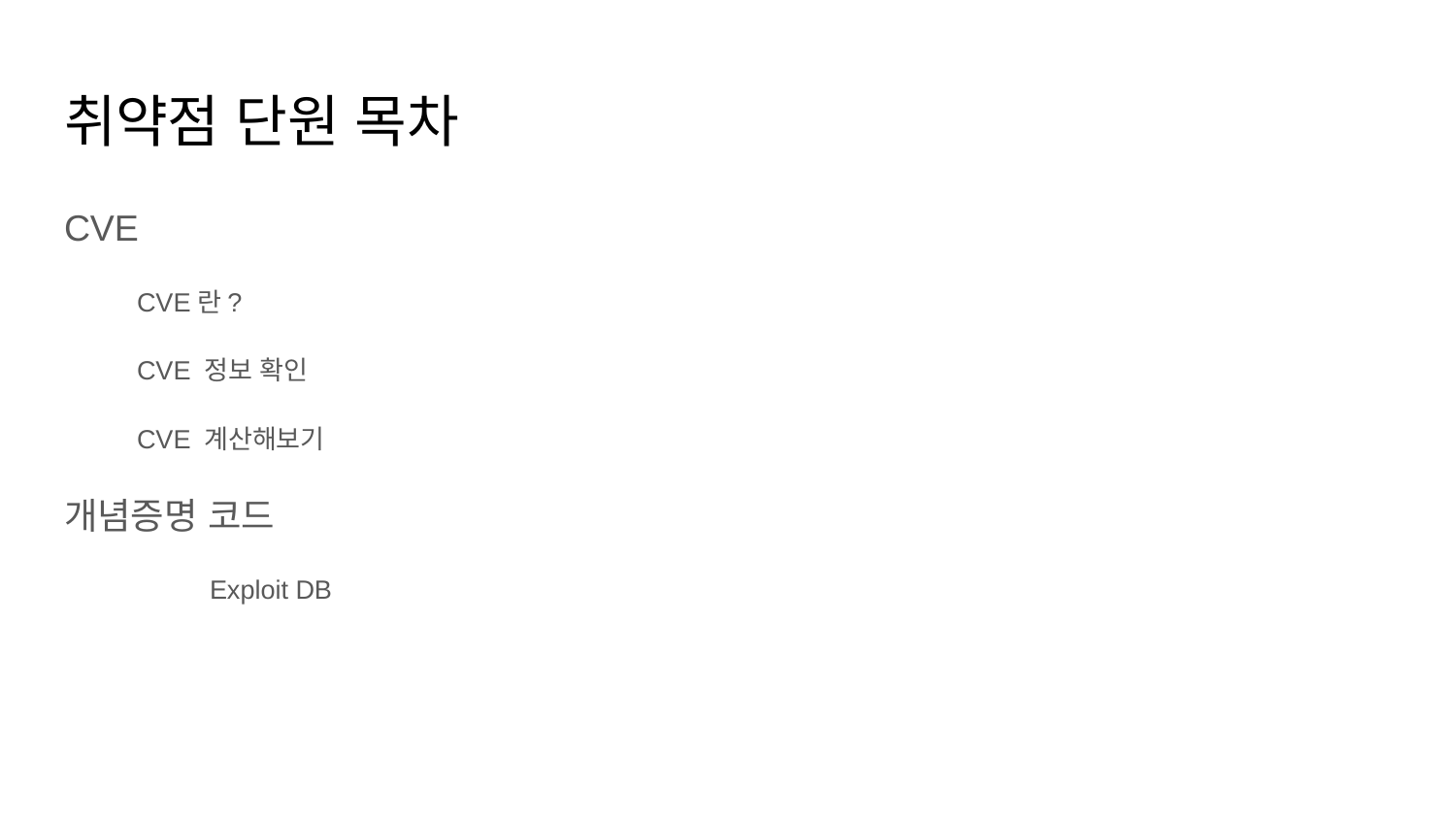

# 취약점 단원 목차
CVE
CVE란?
CVE 정보 확인
CVE 계산해보기
개념증명 코드
	Exploit DB